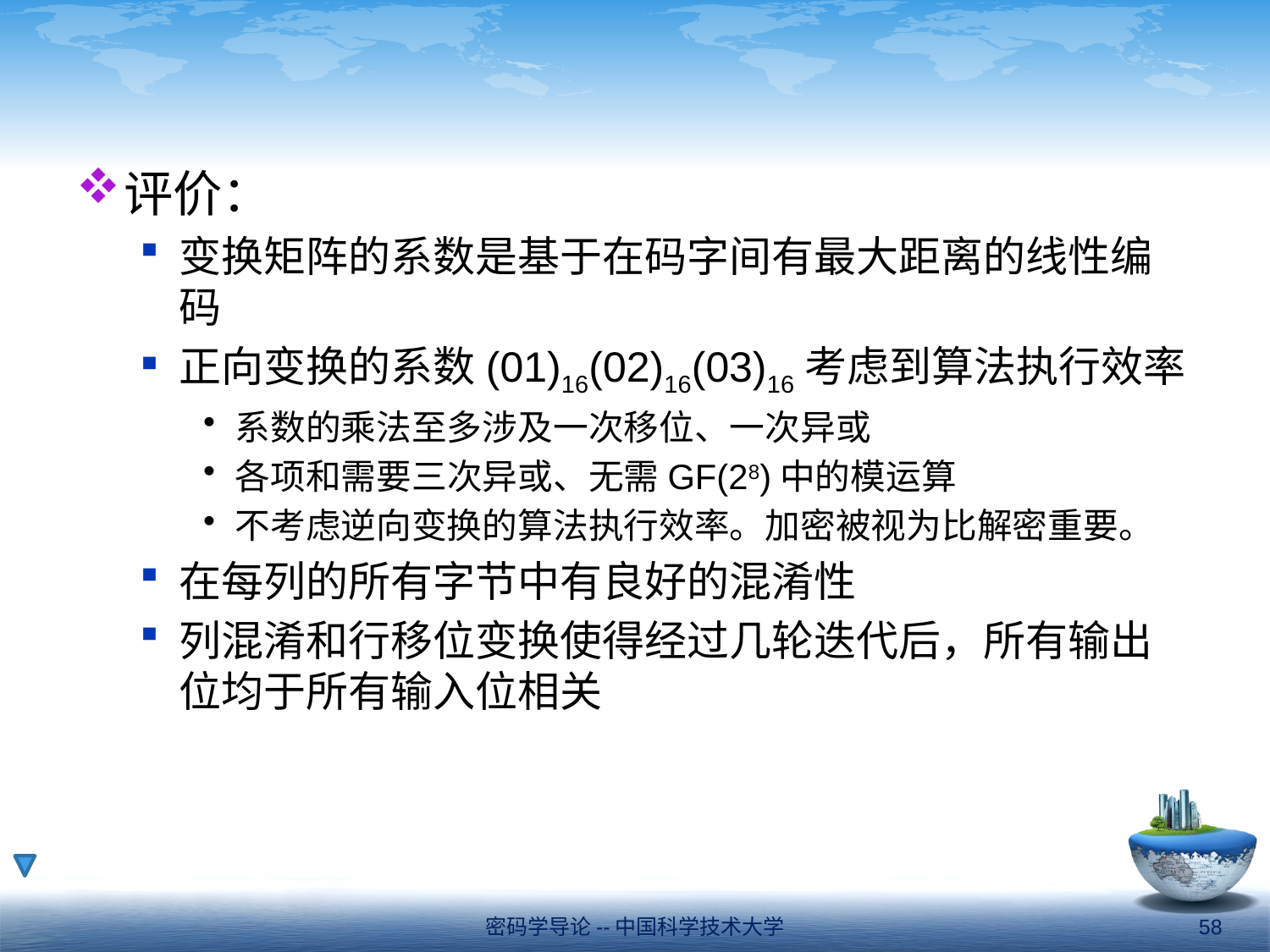

#
评价：
变换矩阵的系数是基于在码字间有最大距离的线性编码
正向变换的系数(01)16(02)16(03)16考虑到算法执行效率
系数的乘法至多涉及一次移位、一次异或
各项和需要三次异或、无需GF(28)中的模运算
不考虑逆向变换的算法执行效率。加密被视为比解密重要。
在每列的所有字节中有良好的混淆性
列混淆和行移位变换使得经过几轮迭代后，所有输出位均于所有输入位相关

密码学导论--中国科学技术大学
58